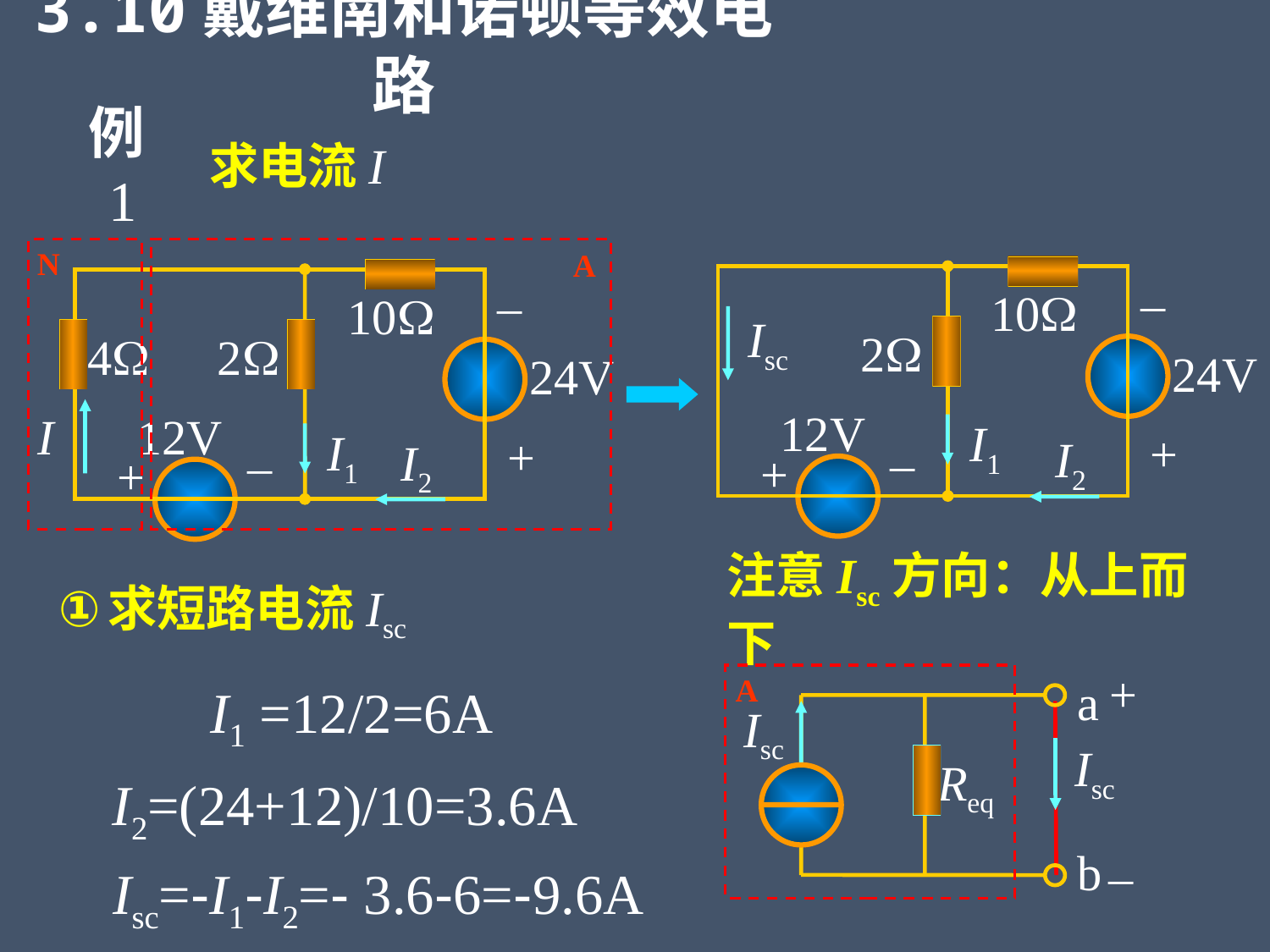

3.10戴维南和诺顿等效电路
例1
求电流I

–
10Ω
Isc

2Ω

24V
12V
+
–
+

N
A

–
10Ω

4Ω
2Ω

24V
I

12V
+
–
+

I1

I1

 I2

 I2

注意Isc方向：从上而下
求短路电流Isc
+
A

a

Isc

Req

b

I1 =12/2=6A

Isc

 I2=(24+12)/10=3.6A
–
Isc=-I1-I2=- 3.6-6=-9.6A